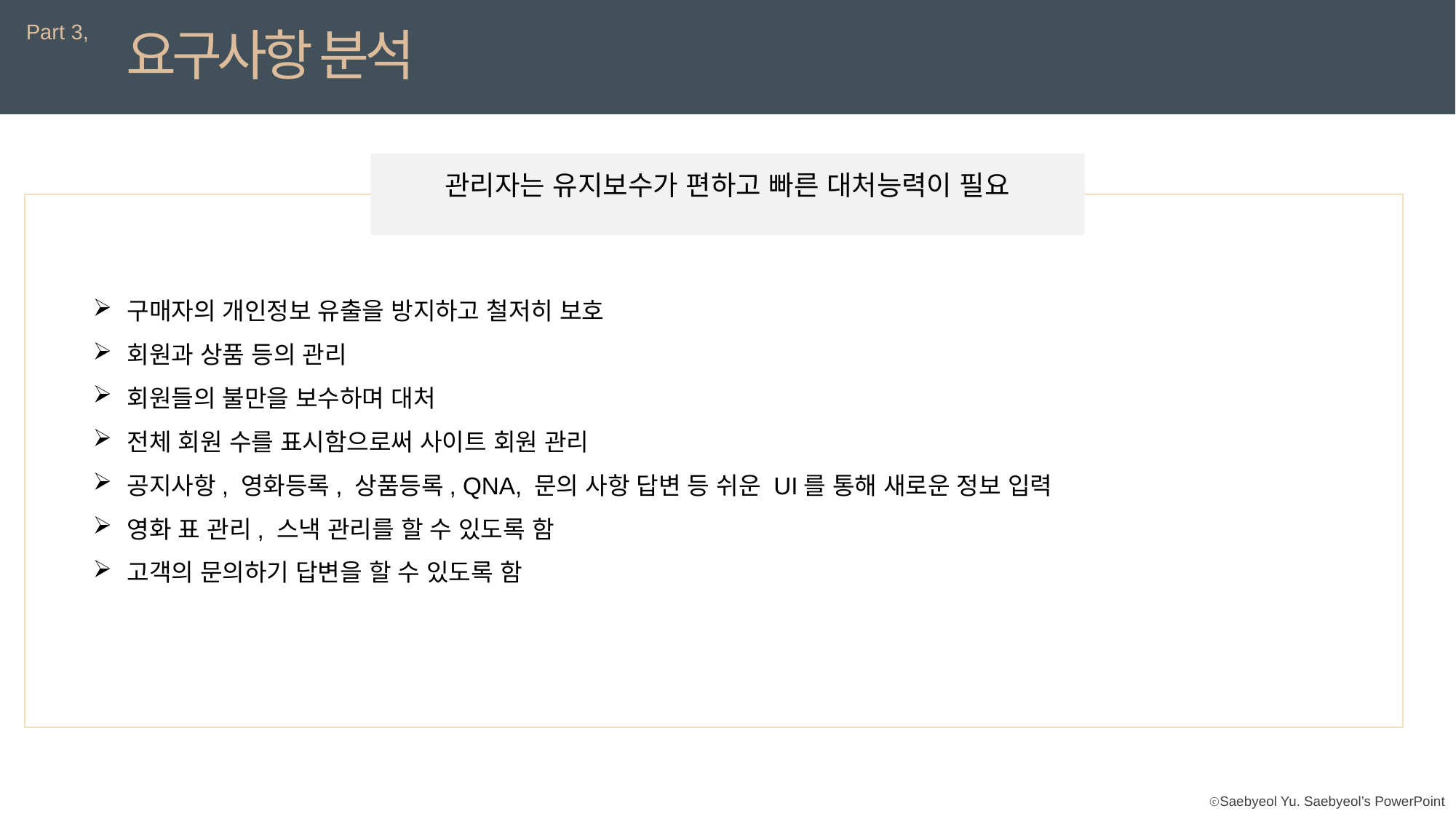

Part 3,
요구사항 분석

관리자는 유지보수가 편하고 빠른 대처능력이 필요

구매자의 개인정보 유출을 방지하고 철저히 보호
회원과 상품 등의 관리
회원들의 불만을 보수하며 대처
전체 회원 수를 표시함으로써 사이트 회원 관리
공지사항, 영화등록, 상품등록, QNA, 문의 사항 답변 등 쉬운 UI를 통해 새로운 정보 입력
영화 표 관리, 스낵 관리를 할 수 있도록 함
고객의 문의하기 답변을 할 수 있도록 함